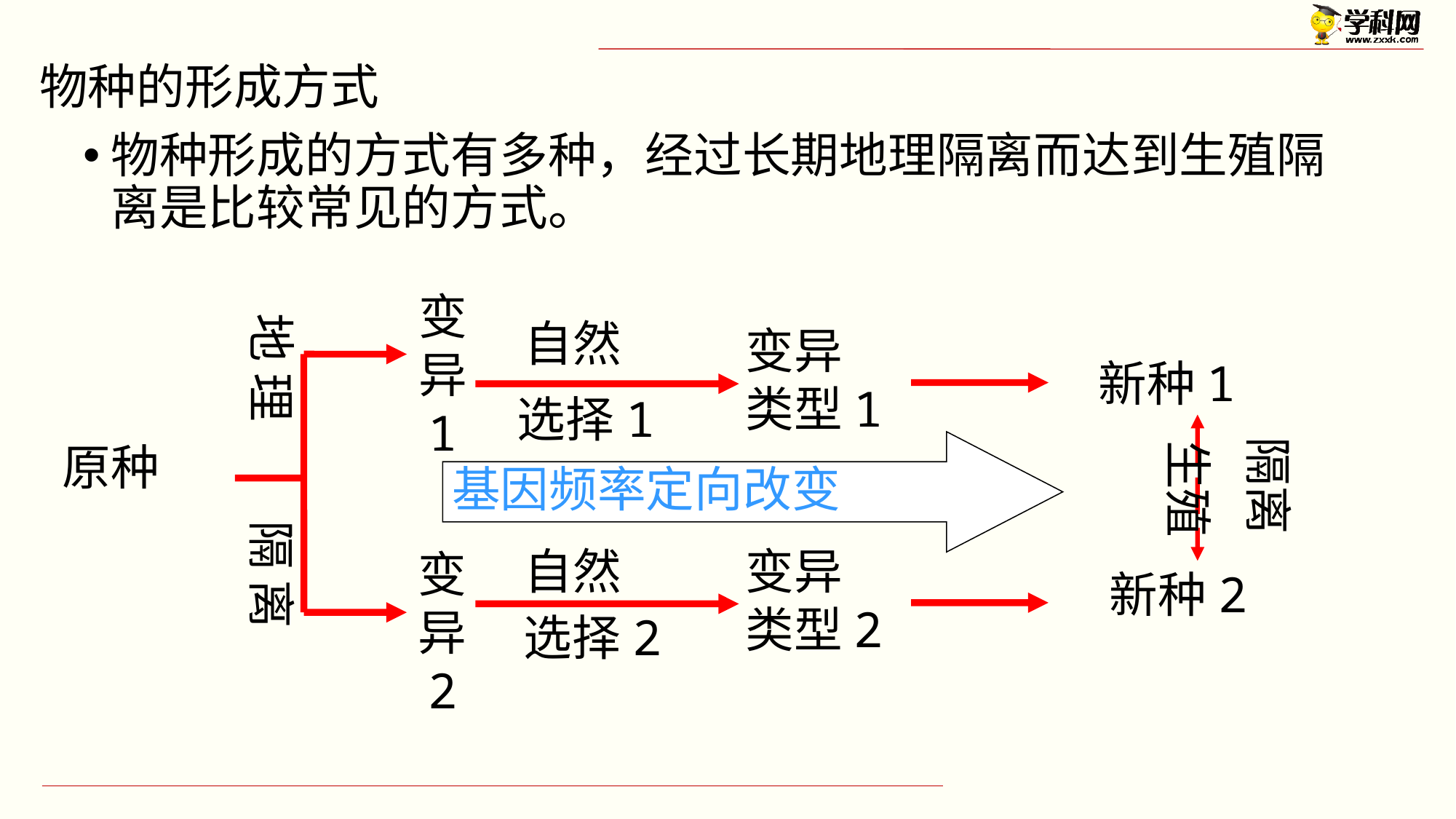

# 物种的形成方式
物种形成的方式有多种，经过长期地理隔离而达到生殖隔离是比较常见的方式。
变
异
1
地 理
隔 离
自然
选择1
变异
类型1
新种1

隔离
生殖
原种

基因频率定向改变
自然
选择2
变异
类型2
变
异
2
新种2